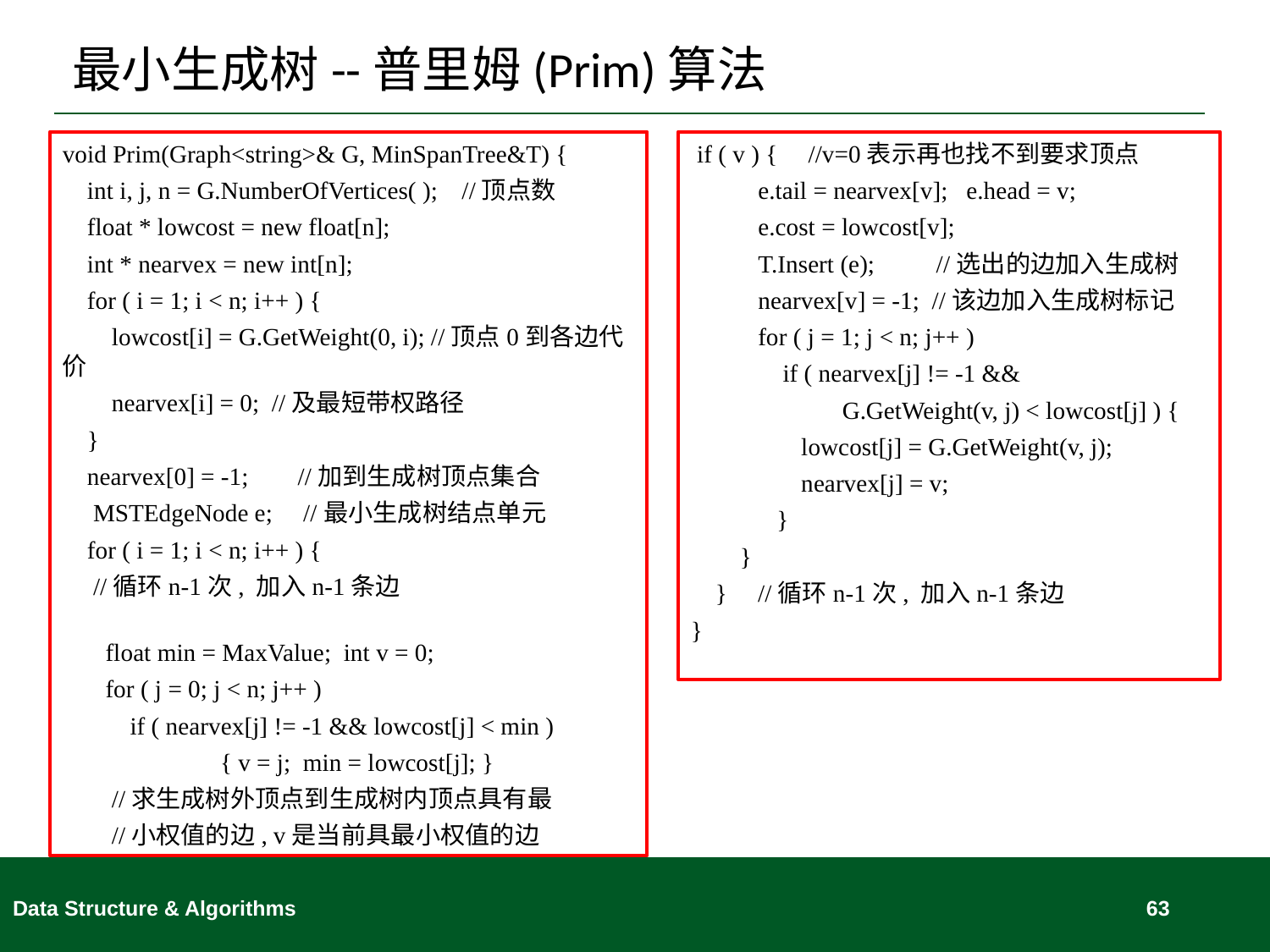

# 最小生成树--普里姆(Prim)算法
void Prim(Graph<string>& G, MinSpanTree&T) {
    int i, j, n = G.NumberOfVertices( );	   //顶点数
    float * lowcost = new float[n];
    int * nearvex = new int[n];
    for ( i = 1; i < n; i++ ) {
        lowcost[i] = G.GetWeight(0, i); //顶点0到各边代价
        nearvex[i] = 0;  //及最短带权路径
    }
    nearvex[0] = -1;        //加到生成树顶点集合
     MSTEdgeNode e;     //最小生成树结点单元
    for ( i = 1; i < n; i++ ) {
     //循环n-1次, 加入n-1条边
       float min = MaxValue;  int v = 0;
       for ( j = 0; j < n; j++ )
           if ( nearvex[j] != -1 && lowcost[j] < min )
  	     { v = j;  min = lowcost[j]; }
        //求生成树外顶点到生成树内顶点具有最
        //小权值的边, v是当前具最小权值的边
 if ( v ) {     //v=0表示再也找不到要求顶点
           e.tail = nearvex[v];   e.head = v;
           e.cost = lowcost[v];
           T.Insert (e);          //选出的边加入生成树
           nearvex[v] = -1;  //该边加入生成树标记
           for ( j = 1; j < n; j++ )
               if ( nearvex[j] != -1 &&
	    G.GetWeight(v, j) < lowcost[j] ) {
                  lowcost[j] = G.GetWeight(v, j);
                  nearvex[j] = v;
              }
        }
    }     //循环n-1次, 加入n-1条边
}

Data Structure & Algorithms
63